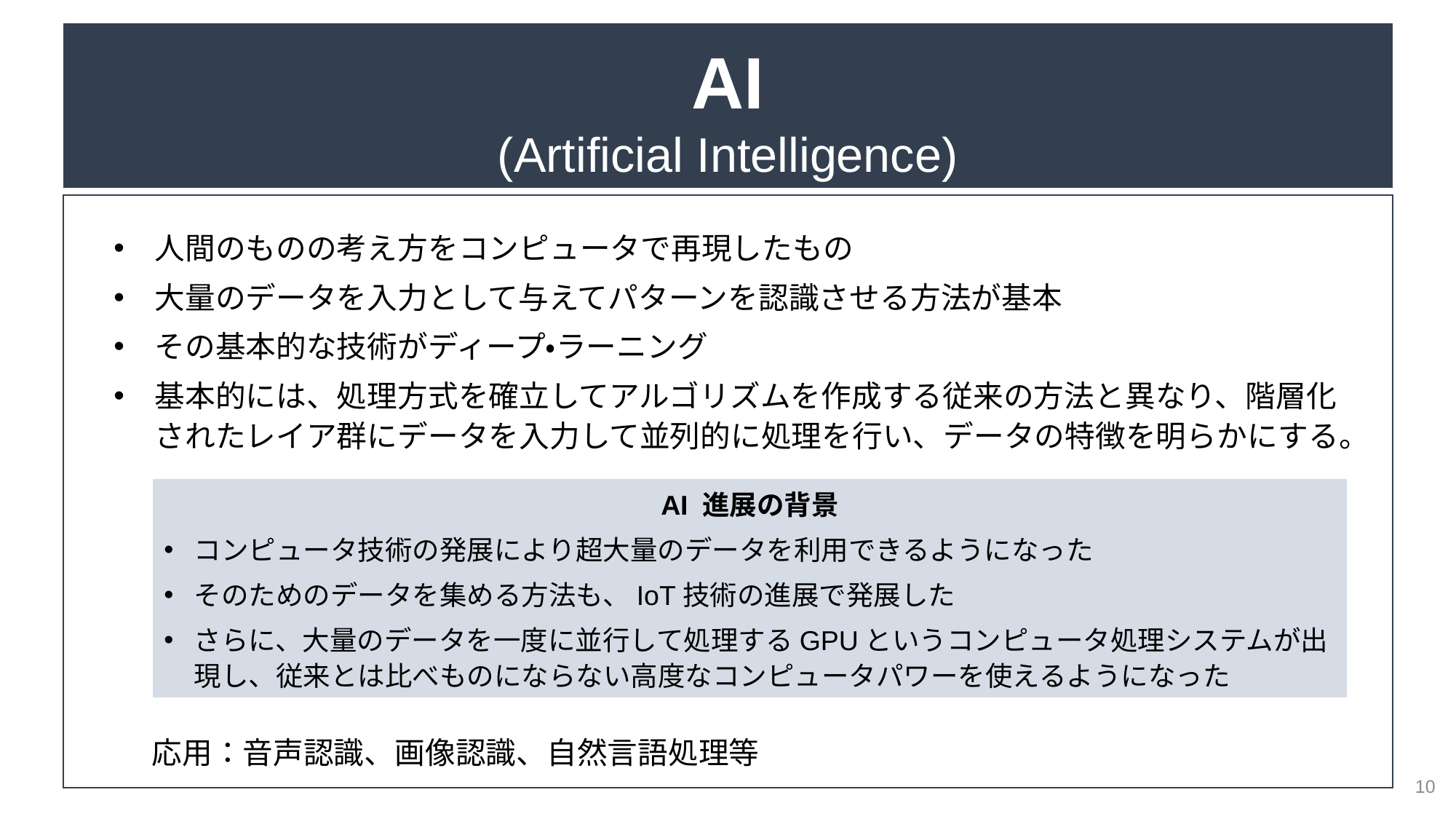

AI
(Artificial Intelligence)

人間のものの考え方をコンピュータで再現したもの
大量のデータを入力として与えてパターンを認識させる方法が基本
その基本的な技術がディープ・ラーニング
基本的には、処理方式を確立してアルゴリズムを作成する従来の方法と異なり、階層化されたレイア群にデータを入力して並列的に処理を行い、データの特徴を明らかにする。
AI 進展の背景
コンピュータ技術の発展により超大量のデータを利用できるようになった
そのためのデータを集める方法も、IoT技術の進展で発展した
さらに、大量のデータを一度に並行して処理するGPUというコンピュータ処理システムが出現し、従来とは比べものにならない高度なコンピュータパワーを使えるようになった
応用：音声認識、画像認識、自然言語処理等
10